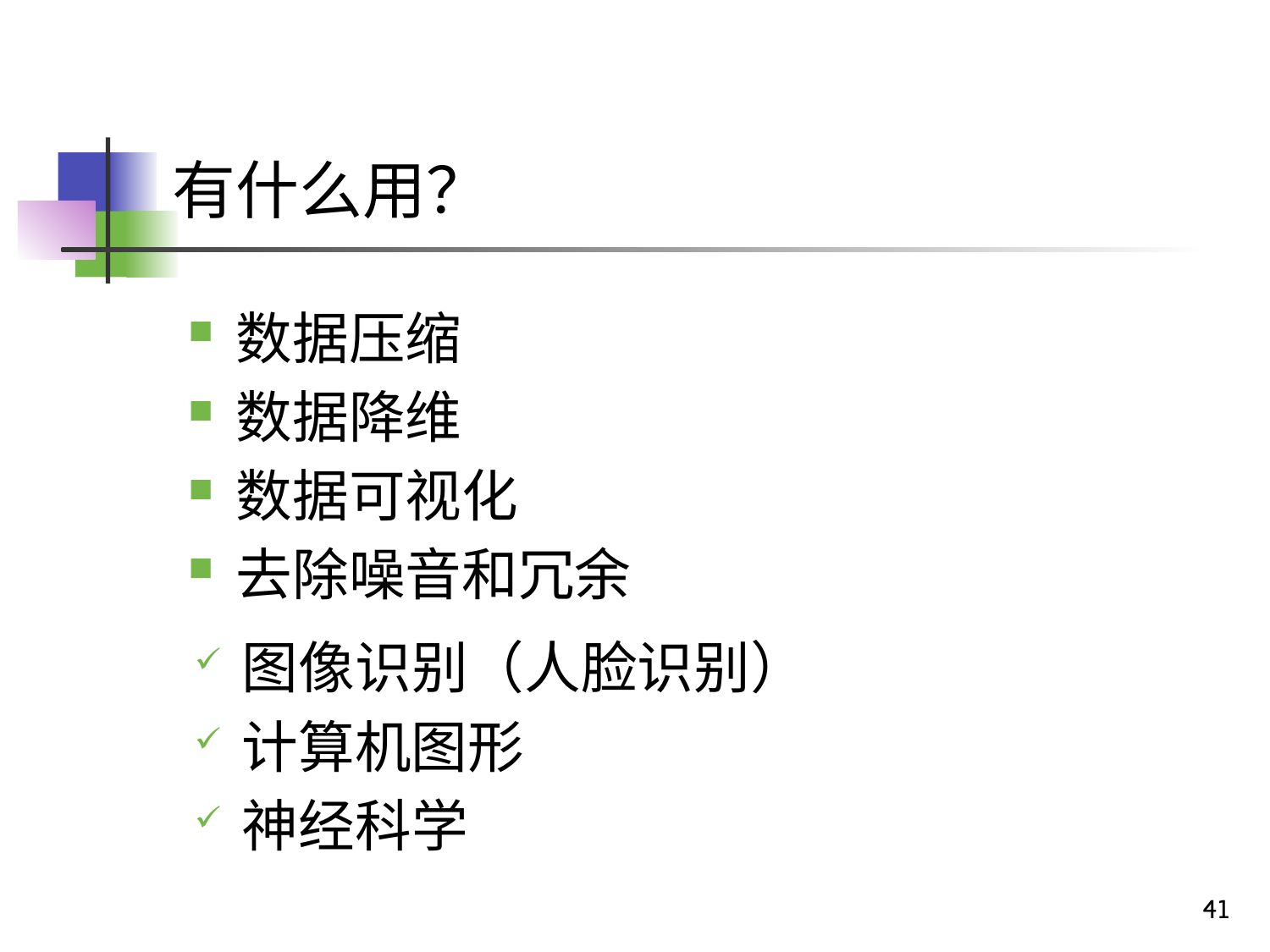

# 有什么用？
数据压缩
数据降维
数据可视化
去除噪音和冗余

图像识别（人脸识别）
计算机图形
神经科学
41